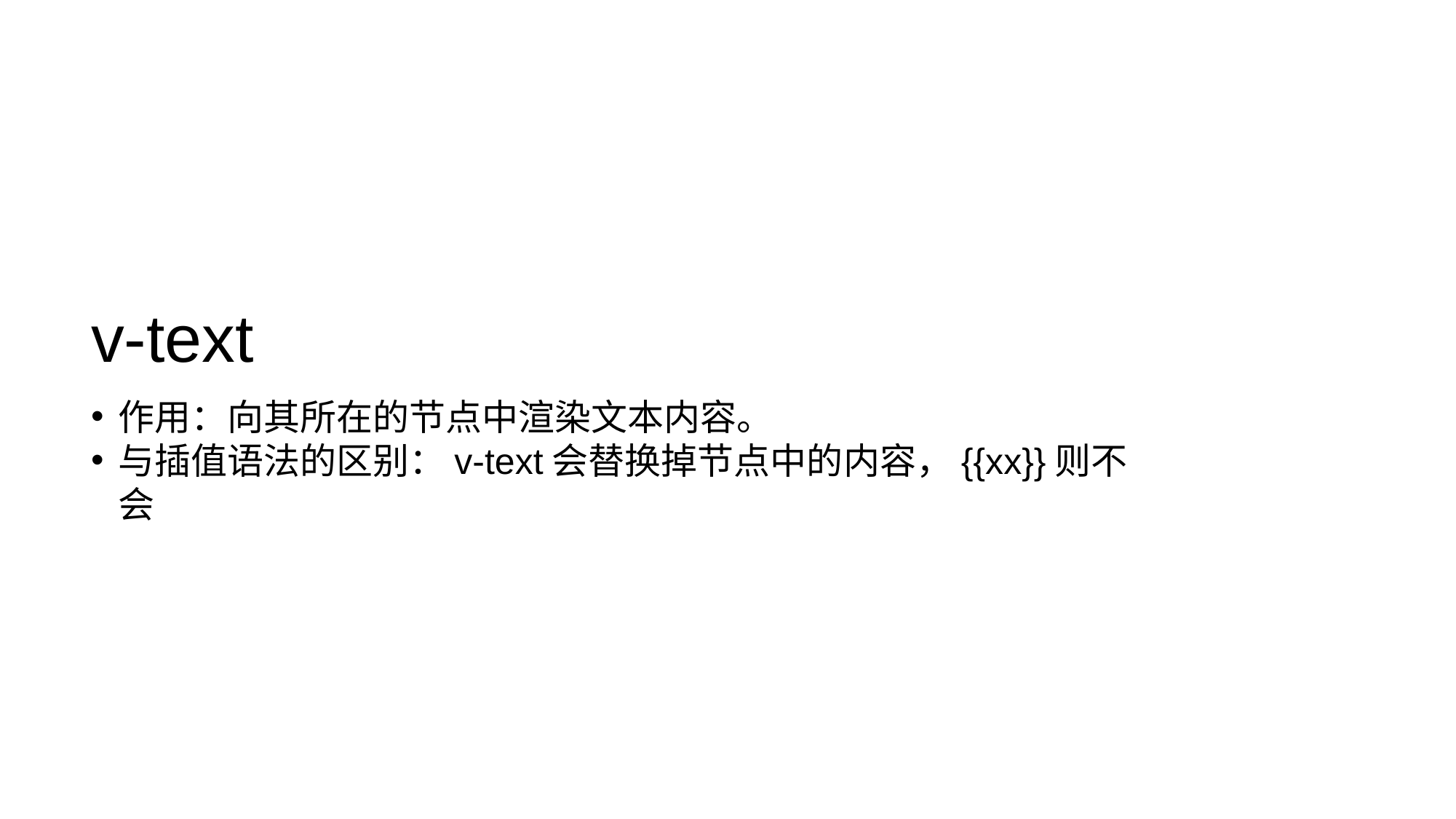

# v-text
作用：向其所在的节点中渲染文本内容。
与插值语法的区别：v-text会替换掉节点中的内容，{{xx}}则不会